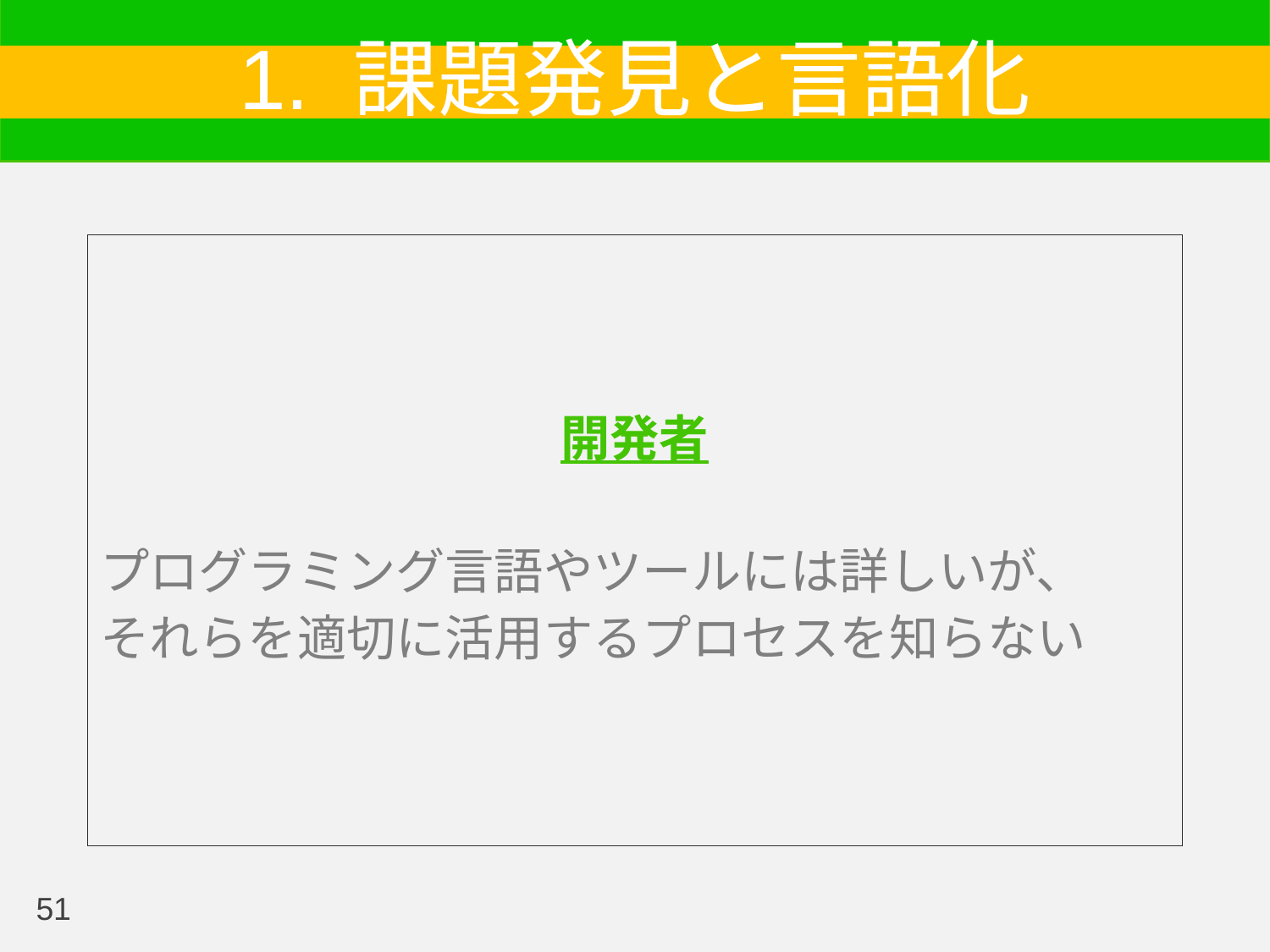

# 1. 課題発見と言語化
開発者

プログラミング言語やツールには詳しいが、
それらを適切に活用するプロセスを知らない
51